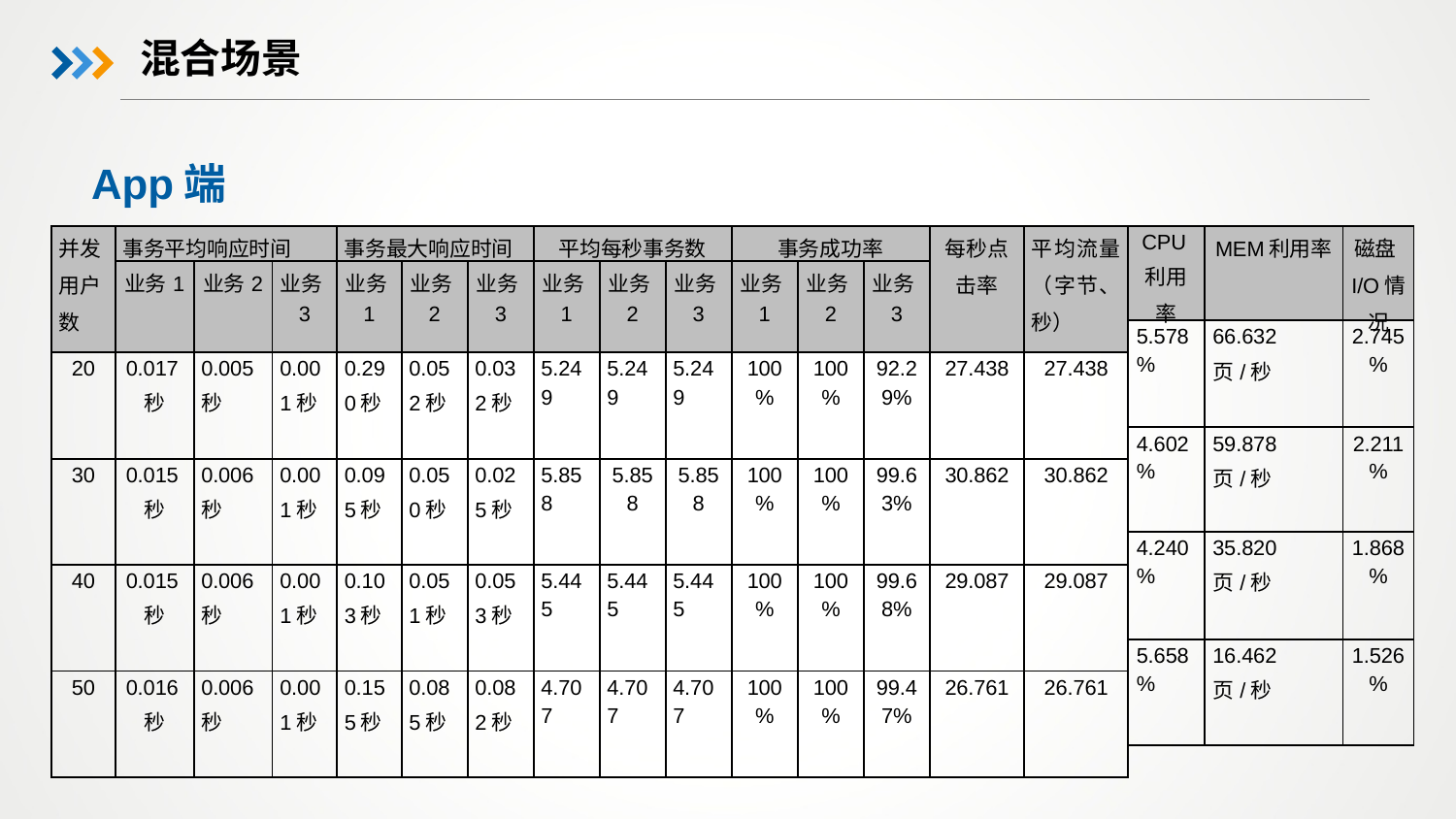

混合场景
App端
| 并发用户数 | 事务平均响应时间 |  |  | 事务最大响应时间 |  |  | 平均每秒事务数 |  |  | 事务成功率 |  |  | 每秒点击率 | 平均流量（字节、秒） |
| --- | --- | --- | --- | --- | --- | --- | --- | --- | --- | --- | --- | --- | --- | --- |
|  | 业务1 | 业务2 | 业务3 | 业务1 | 业务2 | 业务3 | 业务1 | 业务2 | 业务3 | 业务1 | 业务2 | 业务3 |  |  |
| 20 | 0.017秒 | 0.005秒 | 0.001秒 | 0.290秒 | 0.052秒 | 0.032秒 | 5.249 | 5.249 | 5.249 | 100% | 100% | 92.29% | 27.438 | 27.438 |
| 30 | 0.015秒 | 0.006秒 | 0.001秒 | 0.095秒 | 0.050秒 | 0.025秒 | 5.858 | 5.858 | 5.858 | 100% | 100% | 99.63% | 30.862 | 30.862 |
| 40 | 0.015秒 | 0.006秒 | 0.001秒 | 0.103秒 | 0.051秒 | 0.053秒 | 5.445 | 5.445 | 5.445 | 100% | 100% | 99.68% | 29.087 | 29.087 |
| 50 | 0.016秒 | 0.006秒 | 0.001秒 | 0.155秒 | 0.085秒 | 0.082秒 | 4.707 | 4.707 | 4.707 | 100% | 100% | 99.47% | 26.761 | 26.761 |
| CPU利用率 | MEM利用率 | 磁盘I/O情况 |
| --- | --- | --- |
| 5.578% | 66.632页/秒 | 2.745% |
| 4.602% | 59.878页/秒 | 2.211% |
| 4.240% | 35.820页/秒 | 1.868% |
| 5.658% | 16.462页/秒 | 1.526% |